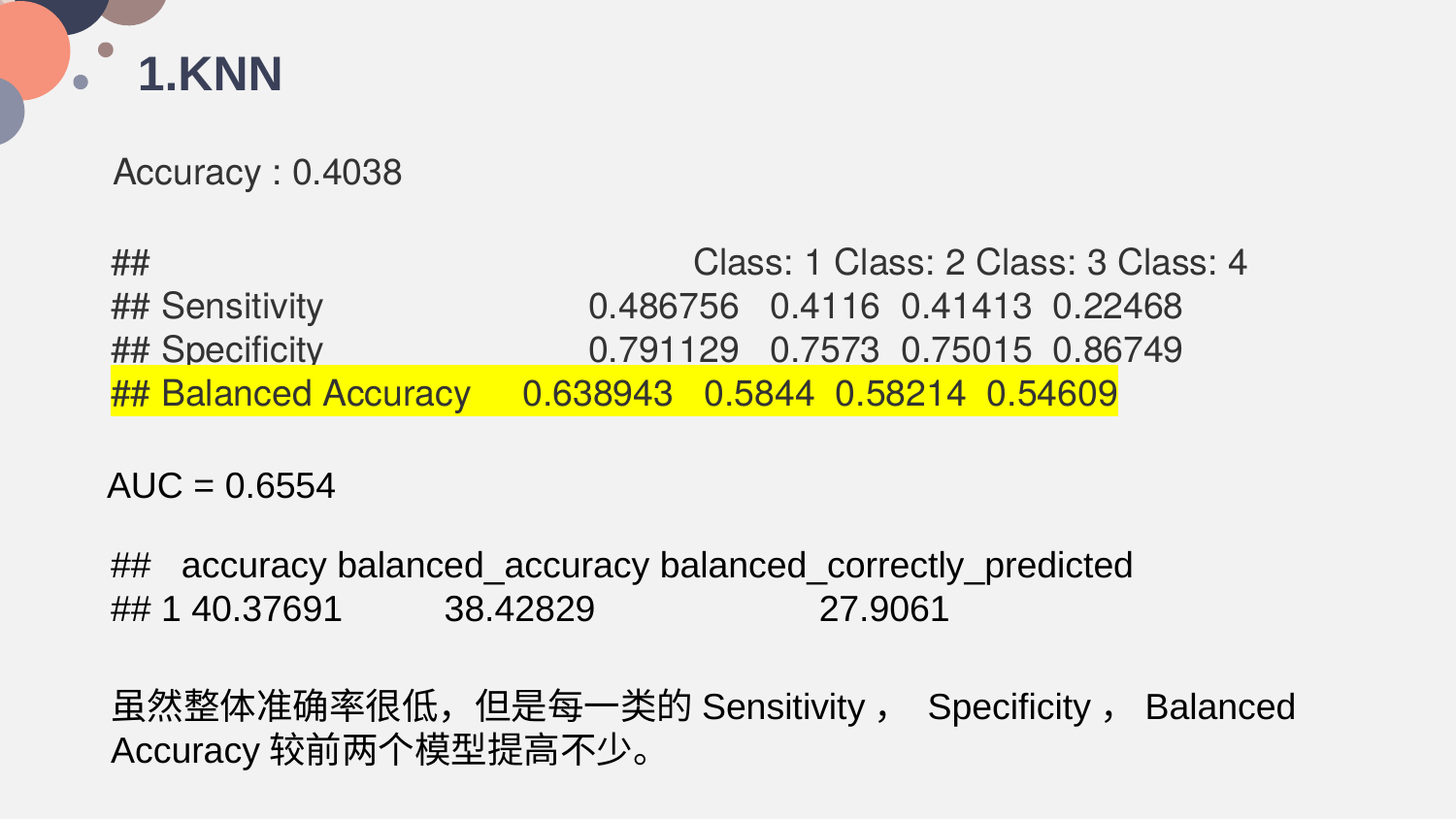

1.KNN
Accuracy : 0.4038
##                      			Class: 1 Class: 2 Class: 3 Class: 4
## Sensitivity          	    0.486756   0.4116  0.41413  0.22468
## Specificity          	    0.791129   0.7573  0.75015  0.86749
## Balanced Accuracy     0.638943   0.5844  0.58214  0.54609
AUC = 0.6554
##   accuracy balanced_accuracy balanced_correctly_predicted
## 1 40.37691          38.42829                      27.9061
虽然整体准确率很低，但是每一类的Sensitivity， Specificity，Balanced Accuracy较前两个模型提高不少。